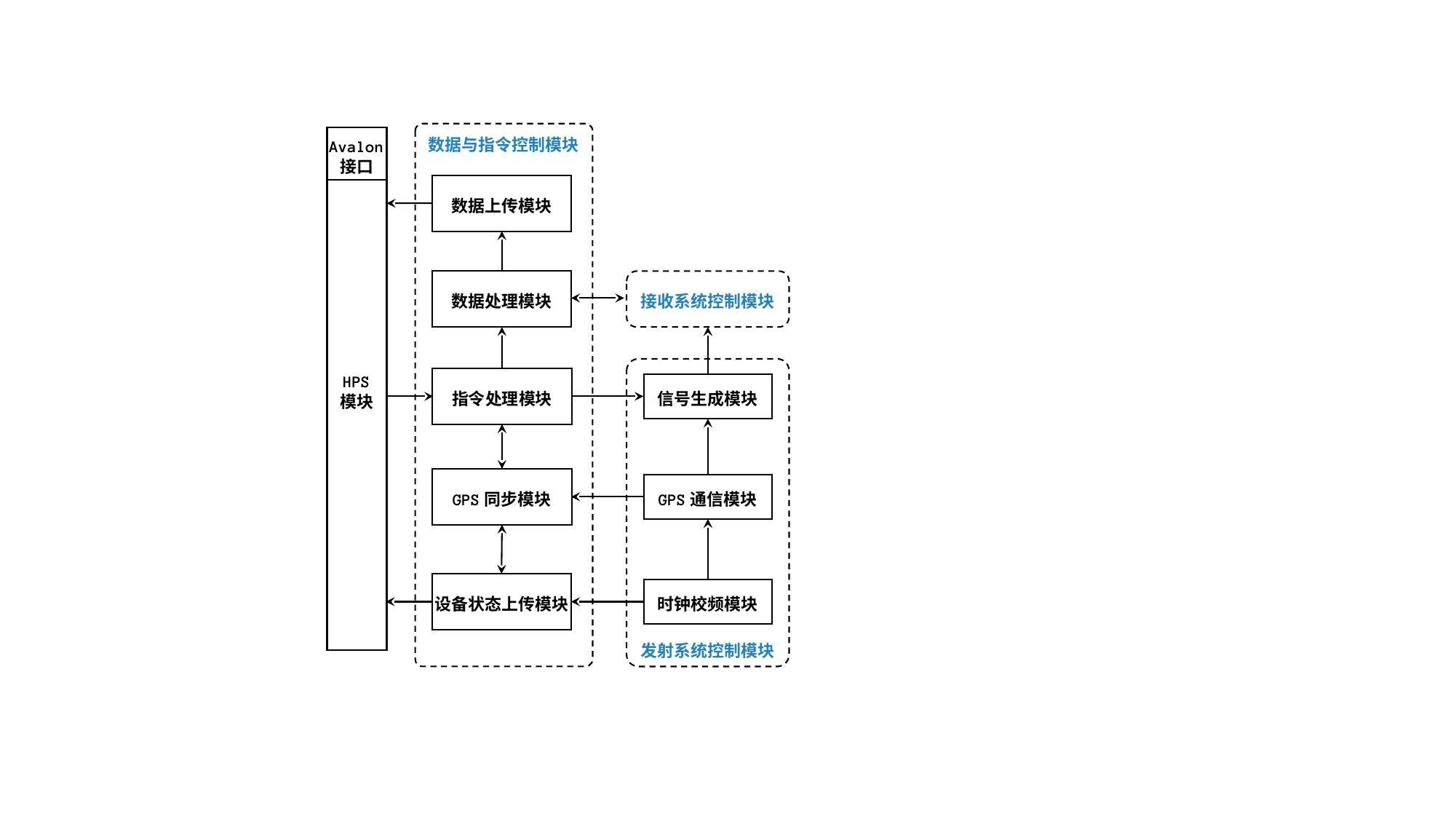

数据与指令控制模块
Avalon
接口
HPS
模块
数据上传模块
数据处理模块
接收系统控制模块

指令处理模块
信号生成模块
GPS同步模块
GPS通信模块
设备状态上传模块
时钟校频模块
发射系统控制模块